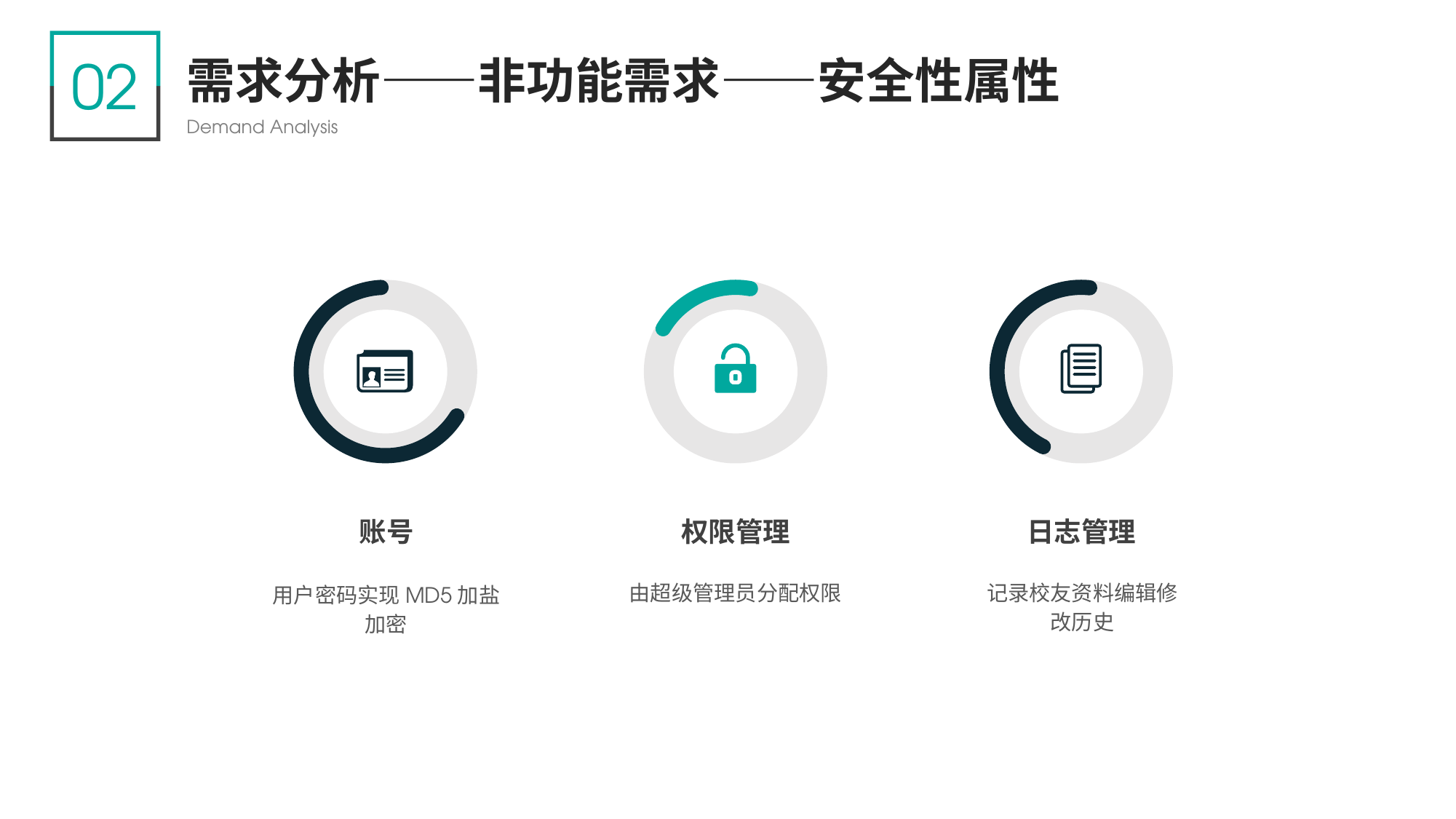

02
需求分析——非功能需求——安全性属性
Demand Analysis

账号
用户密码实现MD5加盐加密
权限管理
由超级管理员分配权限
日志管理
记录校友资料编辑修改历史